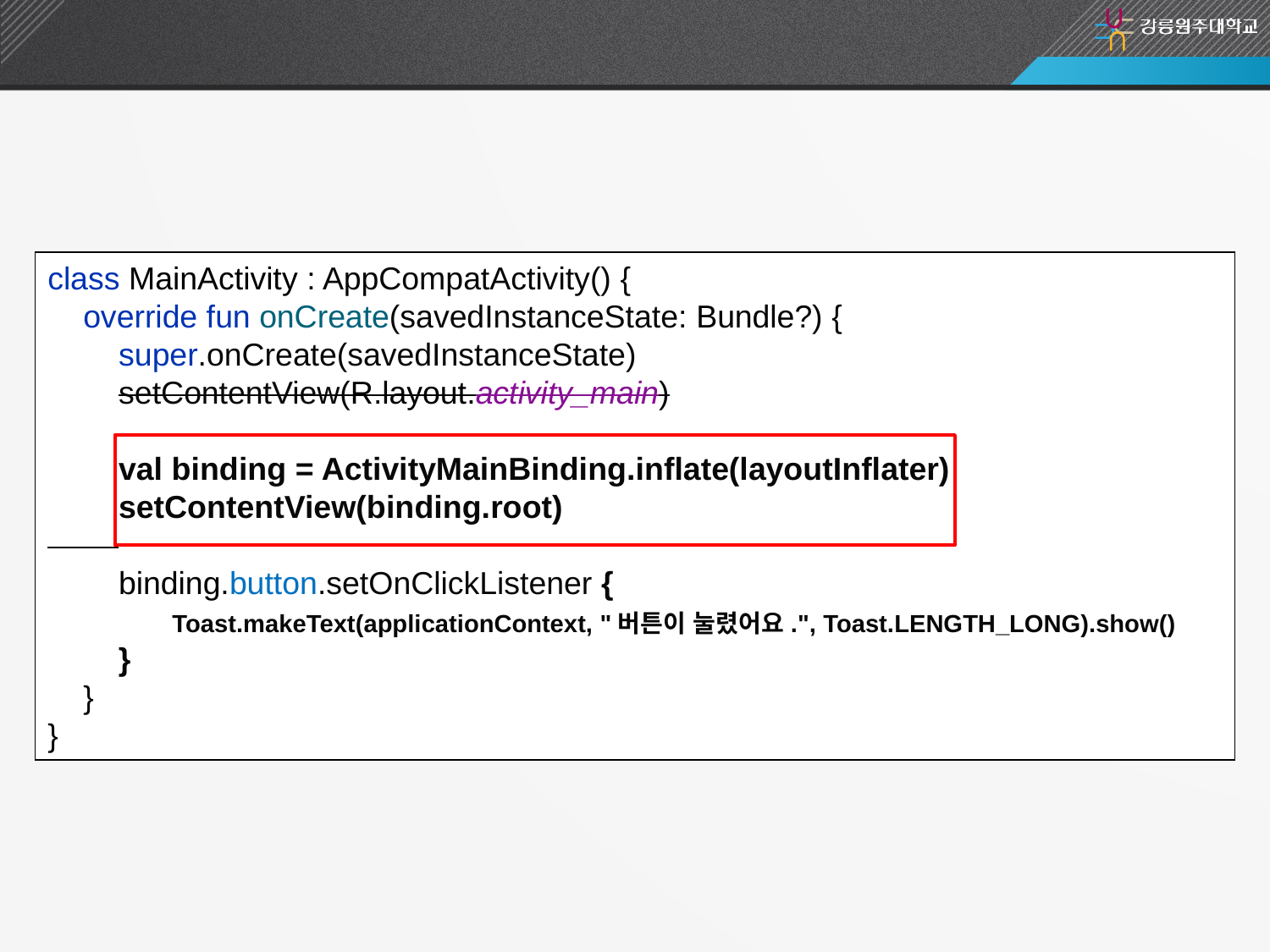

코드 입력
class MainActivity : AppCompatActivity() {
    override fun onCreate(savedInstanceState: Bundle?) {
        super.onCreate(savedInstanceState)
        setContentView(R.layout.activity_main)

        val binding = ActivityMainBinding.inflate(layoutInflater)
        setContentView(binding.root)
        binding.button.setOnClickListener {
              Toast.makeText(applicationContext, "버튼이 눌렸어요.", Toast.LENGTH_LONG).show()
        }
    }
}